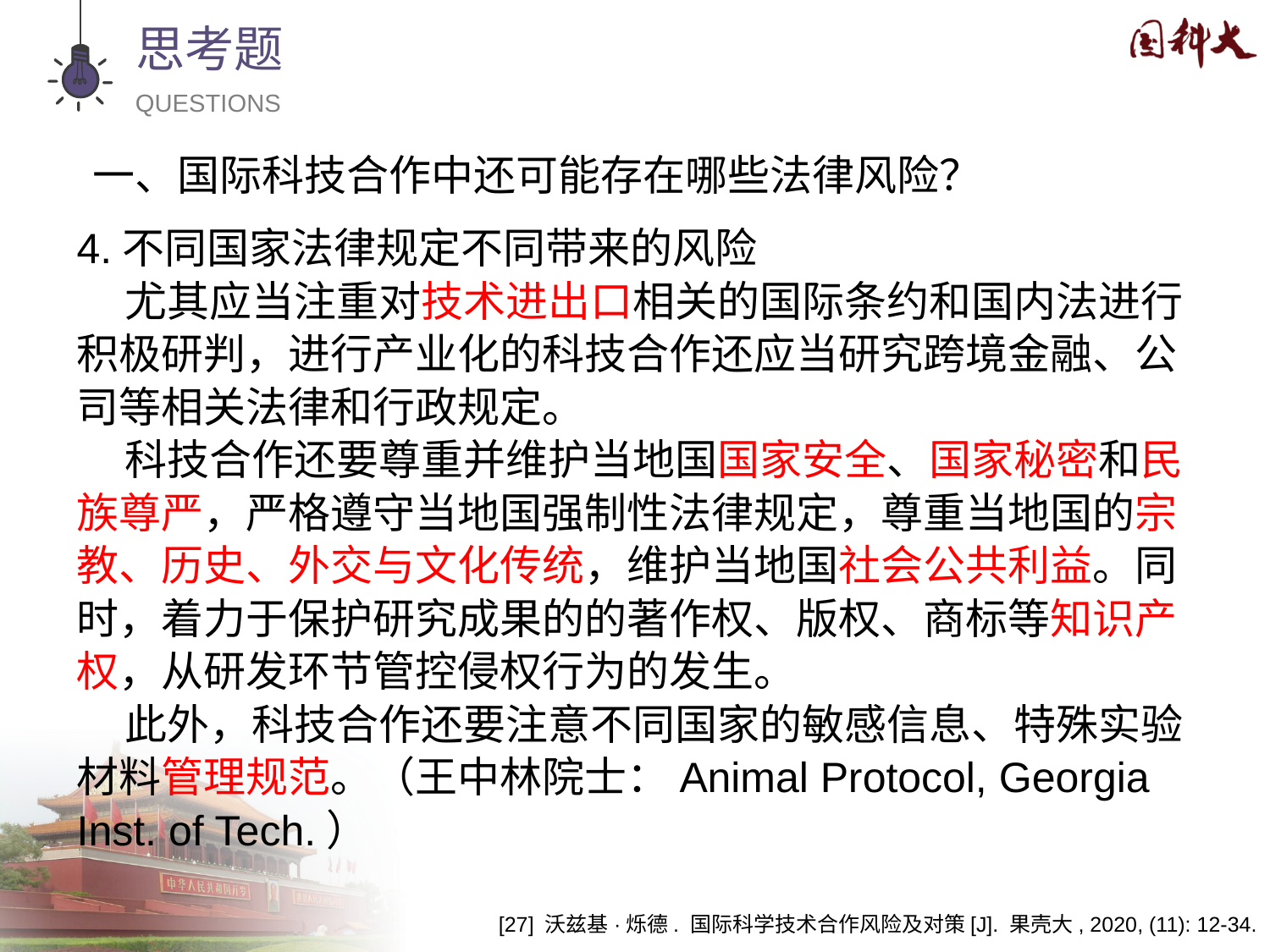

思考题
QUESTIONS
一、国际科技合作中还可能存在哪些法律风险？
4.不同国家法律规定不同带来的风险
    尤其应当注重对技术进出口相关的国际条约和国内法进行积极研判，进行产业化的科技合作还应当研究跨境金融、公司等相关法律和行政规定。
    科技合作还要尊重并维护当地国国家安全、国家秘密和民族尊严，严格遵守当地国强制性法律规定，尊重当地国的宗教、历史、外交与文化传统，维护当地国社会公共利益。同时，着力于保护研究成果的的著作权、版权、商标等知识产权，从研发环节管控侵权行为的发生。
    此外，科技合作还要注意不同国家的敏感信息、特殊实验材料管理规范。（王中林院士：Animal Protocol, Georgia Inst. of Tech.）
[27] 沃兹基·烁德. 国际科学技术合作风险及对策[J]. 果壳大, 2020, (11): 12-34.